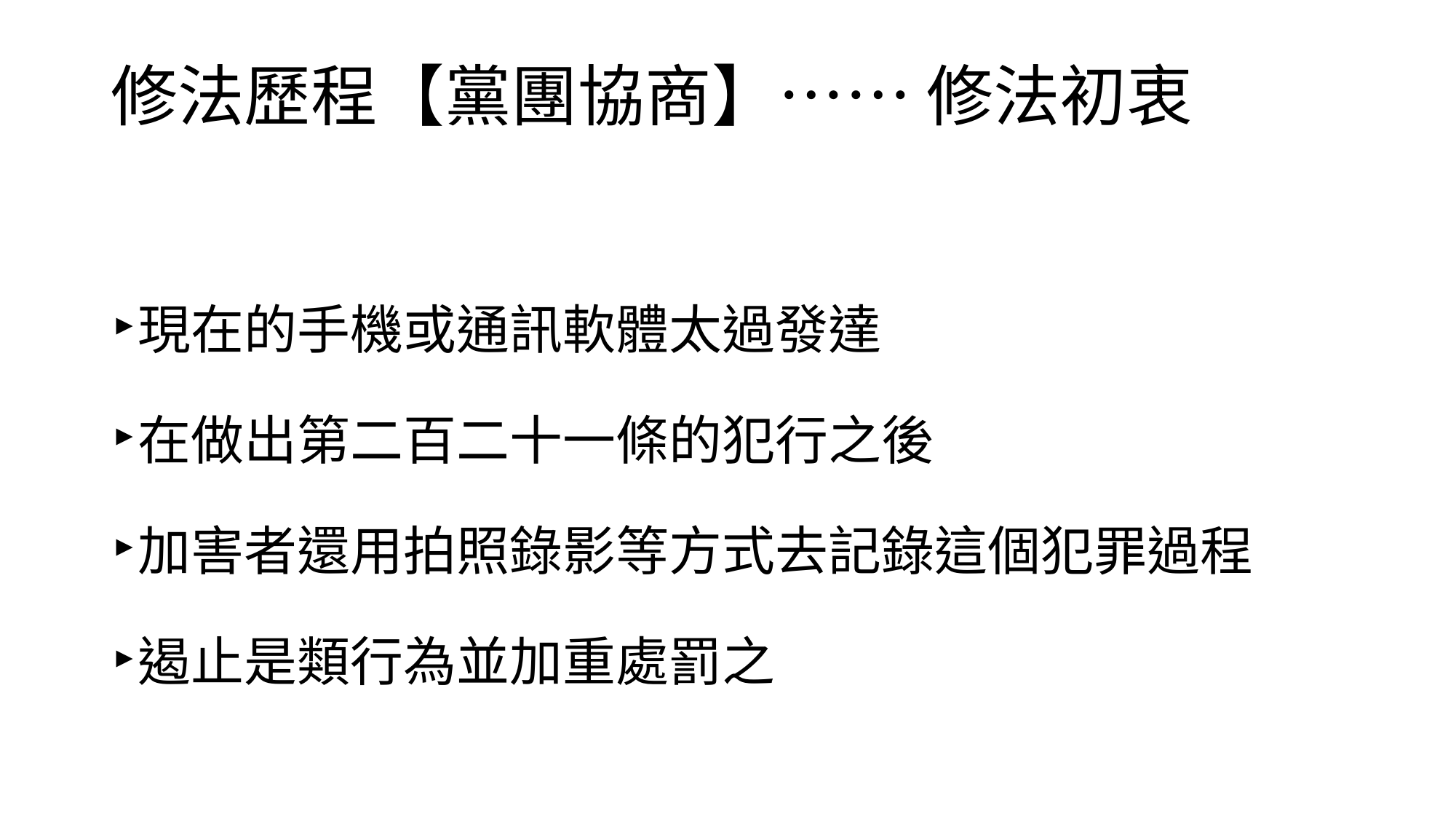

# 修法歷程【黨團協商】…… 修法初衷
現在的手機或通訊軟體太過發達
在做出第二百二十一條的犯行之後
加害者還用拍照錄影等方式去記錄這個犯罪過程
遏止是類行為並加重處罰之